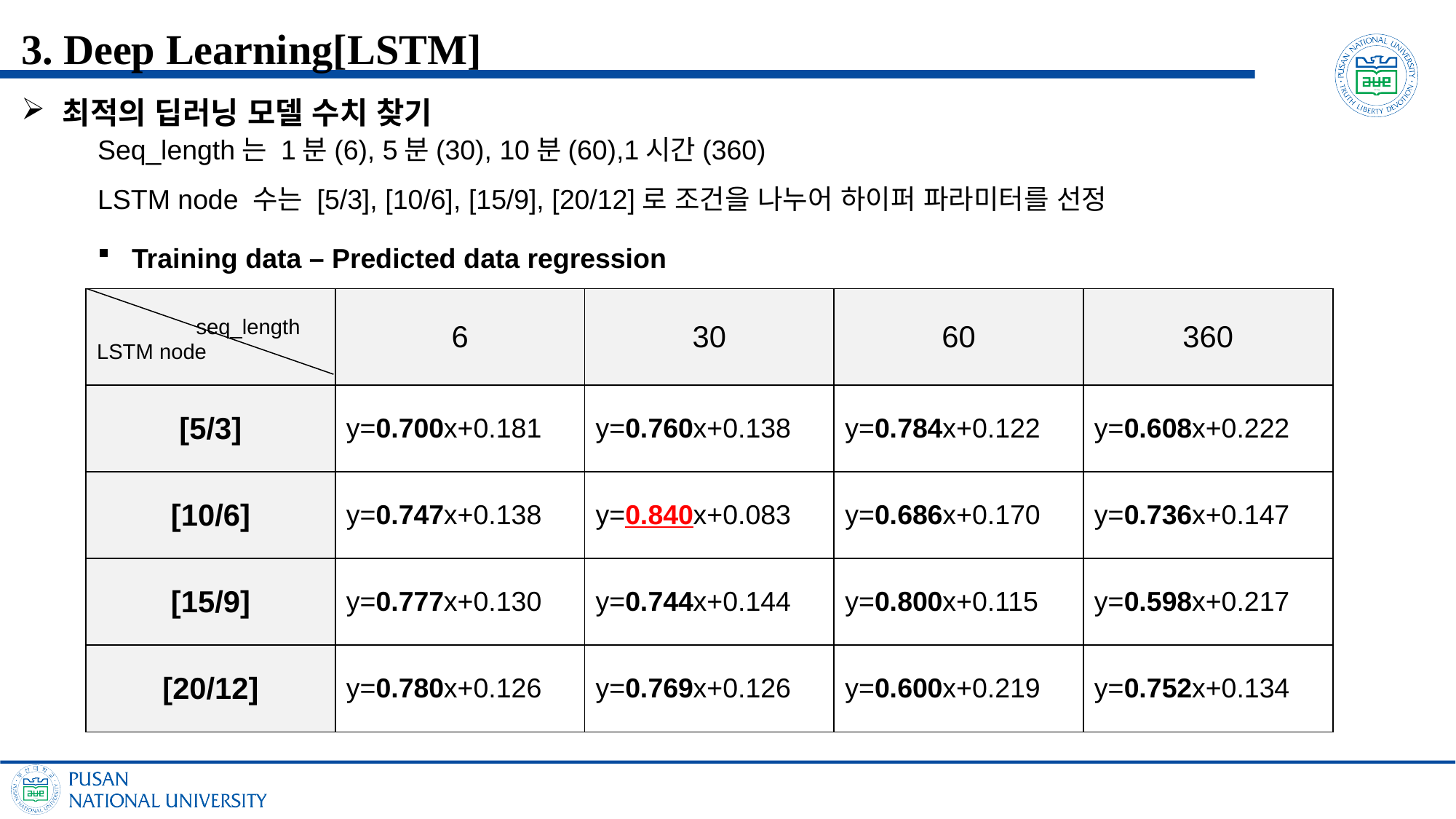

3. Deep Learning[LSTM]
최적의 딥러닝 모델 수치 찾기

Seq_length는 1분(6), 5분(30), 10분(60),1시간(360)
LSTM node 수는 [5/3], [10/6], [15/9], [20/12]로 조건을 나누어 하이퍼 파라미터를 선정
Training data – Predicted data regression
| seq\_length LSTM node | 6 | 30 | 60 | 360 |
| --- | --- | --- | --- | --- |
| [5/3] | y=0.700x+0.181 | y=0.760x+0.138 | y=0.784x+0.122 | y=0.608x+0.222 |
| [10/6] | y=0.747x+0.138 | y=0.840x+0.083 | y=0.686x+0.170 | y=0.736x+0.147 |
| [15/9] | y=0.777x+0.130 | y=0.744x+0.144 | y=0.800x+0.115 | y=0.598x+0.217 |
| [20/12] | y=0.780x+0.126 | y=0.769x+0.126 | y=0.600x+0.219 | y=0.752x+0.134 |